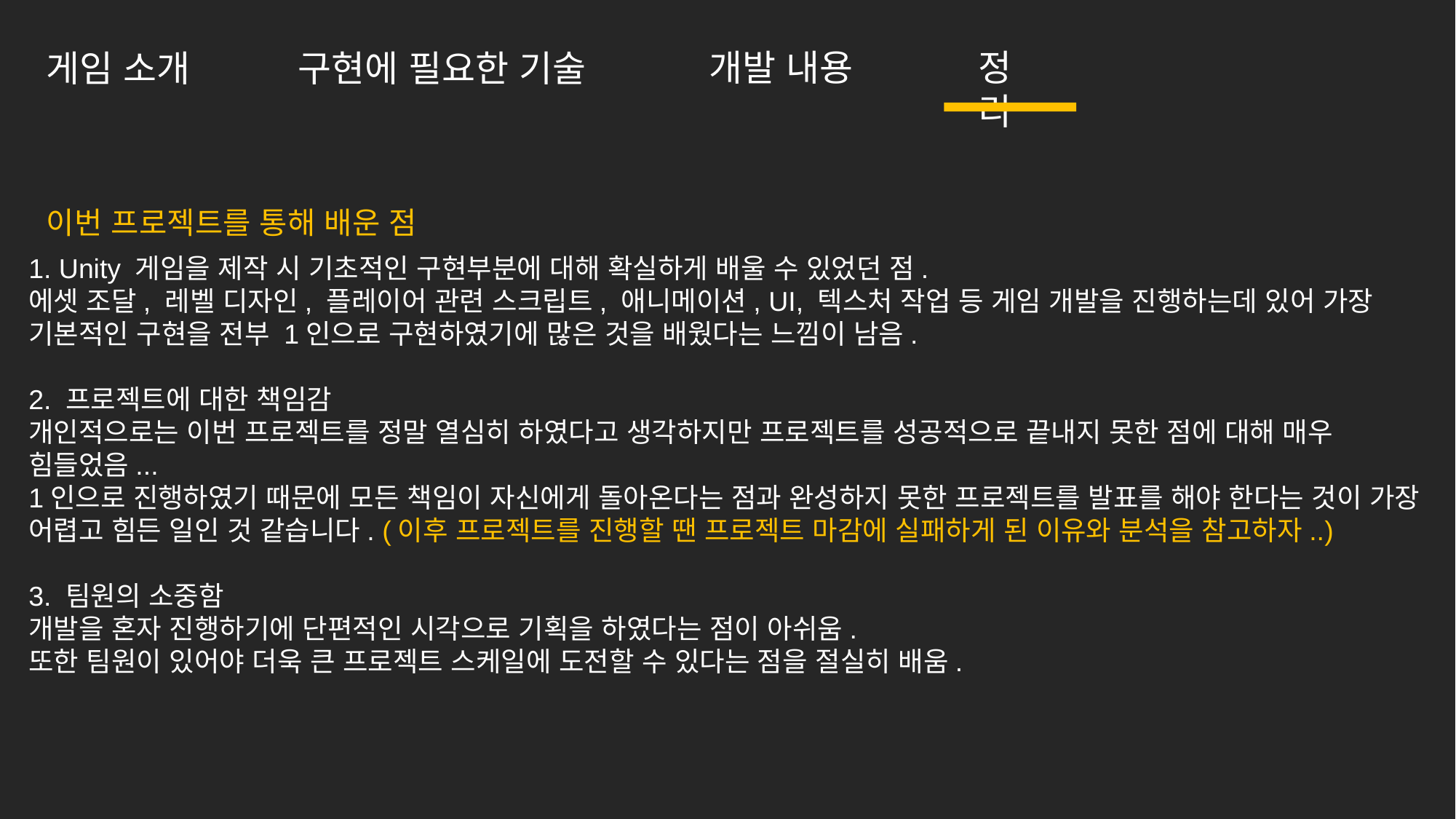

개발 내용
정리
구현에 필요한 기술
게임 소개

이번 프로젝트를 통해 배운 점
1. Unity 게임을 제작 시 기초적인 구현부분에 대해 확실하게 배울 수 있었던 점.
에셋 조달, 레벨 디자인, 플레이어 관련 스크립트, 애니메이션, UI, 텍스처 작업 등 게임 개발을 진행하는데 있어 가장 기본적인 구현을 전부 1인으로 구현하였기에 많은 것을 배웠다는 느낌이 남음.

2. 프로젝트에 대한 책임감
개인적으로는 이번 프로젝트를 정말 열심히 하였다고 생각하지만 프로젝트를 성공적으로 끝내지 못한 점에 대해 매우 힘들었음...
1인으로 진행하였기 때문에 모든 책임이 자신에게 돌아온다는 점과 완성하지 못한 프로젝트를 발표를 해야 한다는 것이 가장 어렵고 힘든 일인 것 같습니다. (이후 프로젝트를 진행할 땐 프로젝트 마감에 실패하게 된 이유와 분석을 참고하자..)

3. 팀원의 소중함
개발을 혼자 진행하기에 단편적인 시각으로 기획을 하였다는 점이 아쉬움.
또한 팀원이 있어야 더욱 큰 프로젝트 스케일에 도전할 수 있다는 점을 절실히 배움.